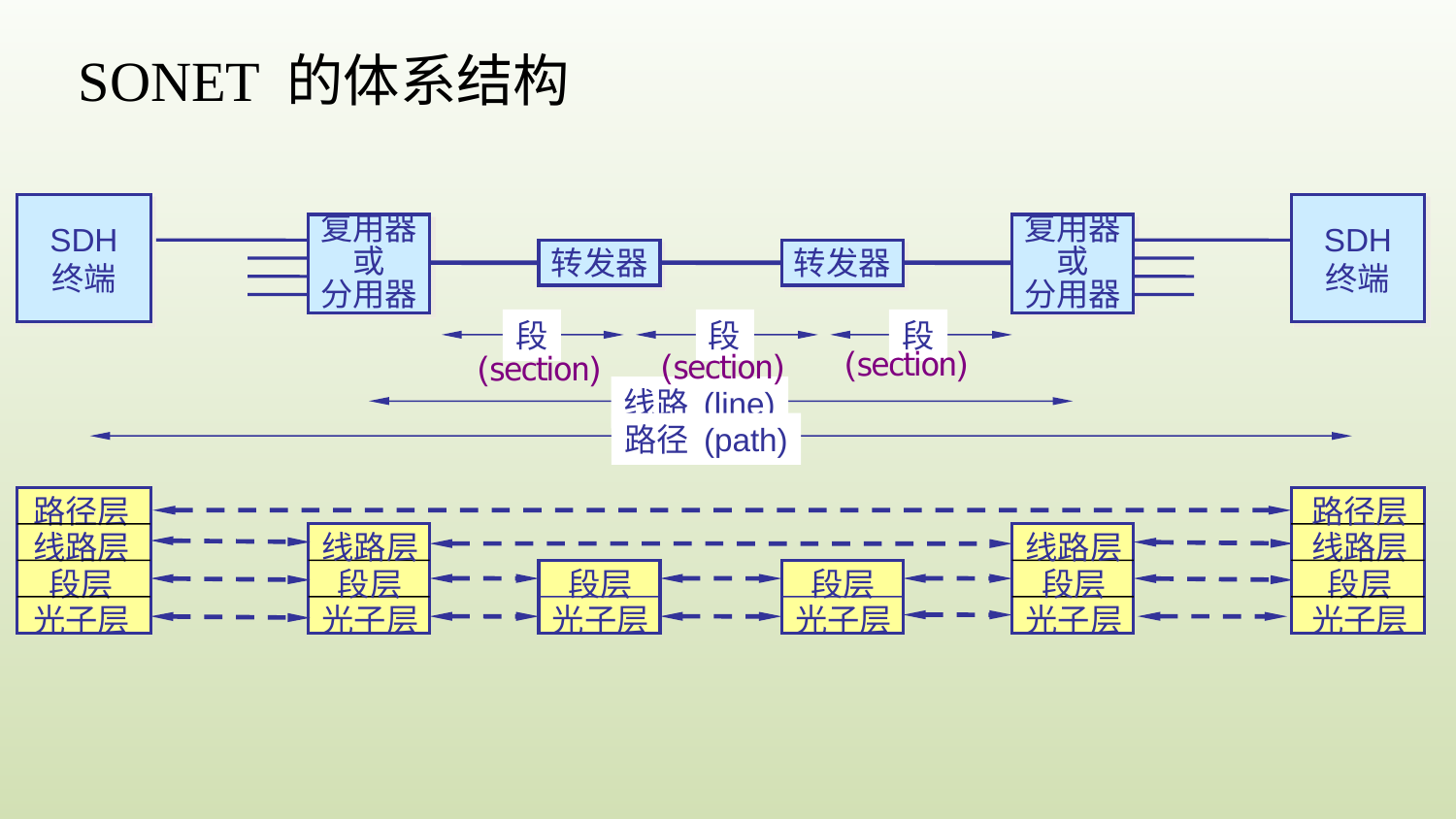

SONET 的体系结构
SDH
终端
SDH
终端
复用器
或
分用器
复用器
或
分用器

转发器
转发器

段
段
段

(section)
(section)
(section)
线路 (line)

路径 (path)

路径层
路径层

线路层
线路层
线路层
线路层

段层
段层
段层
段层
段层
段层

光子层
光子层
光子层
光子层
光子层
光子层